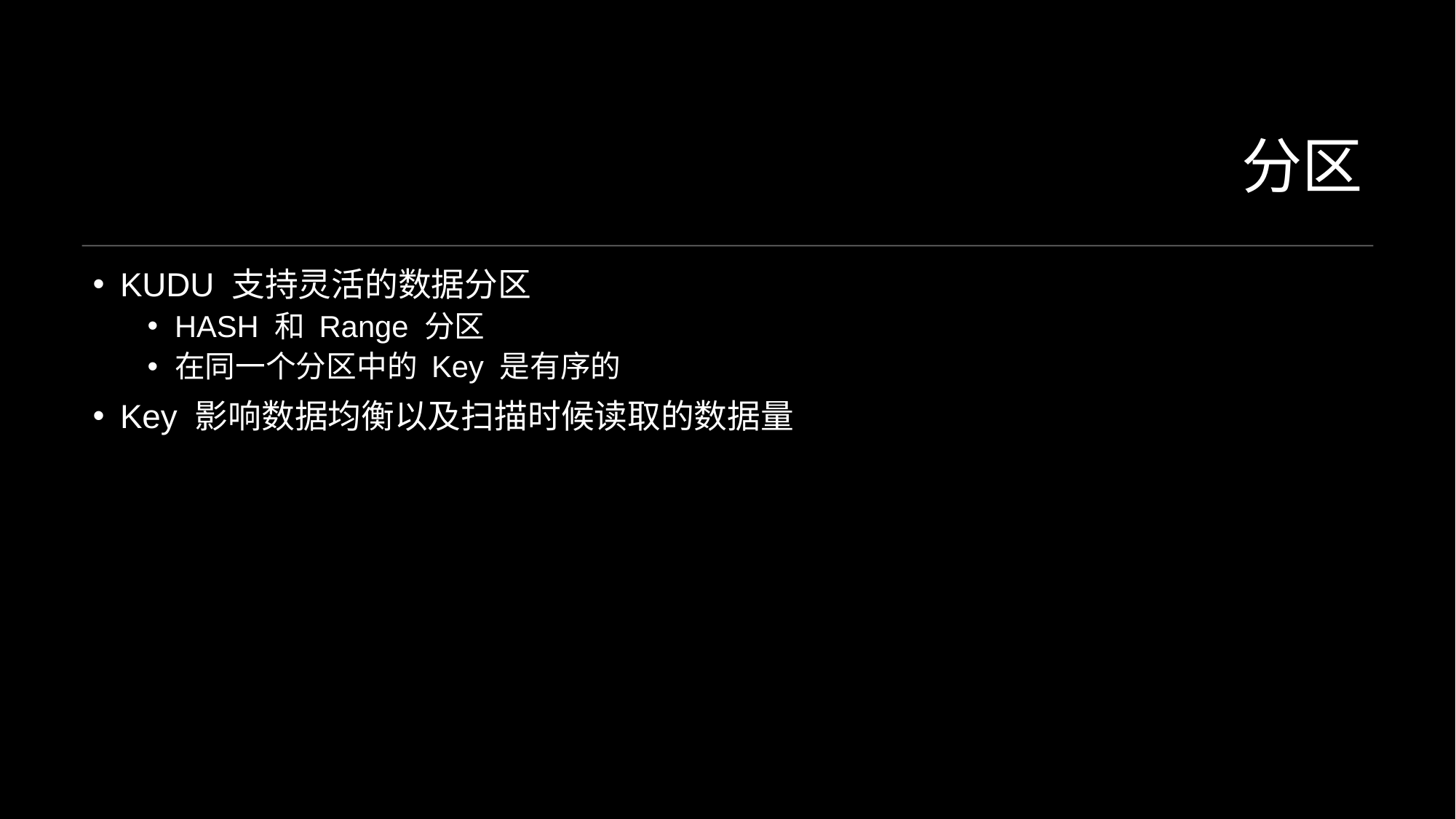

# 分区
KUDU 支持灵活的数据分区
HASH 和 Range 分区
在同一个分区中的 Key 是有序的
Key 影响数据均衡以及扫描时候读取的数据量